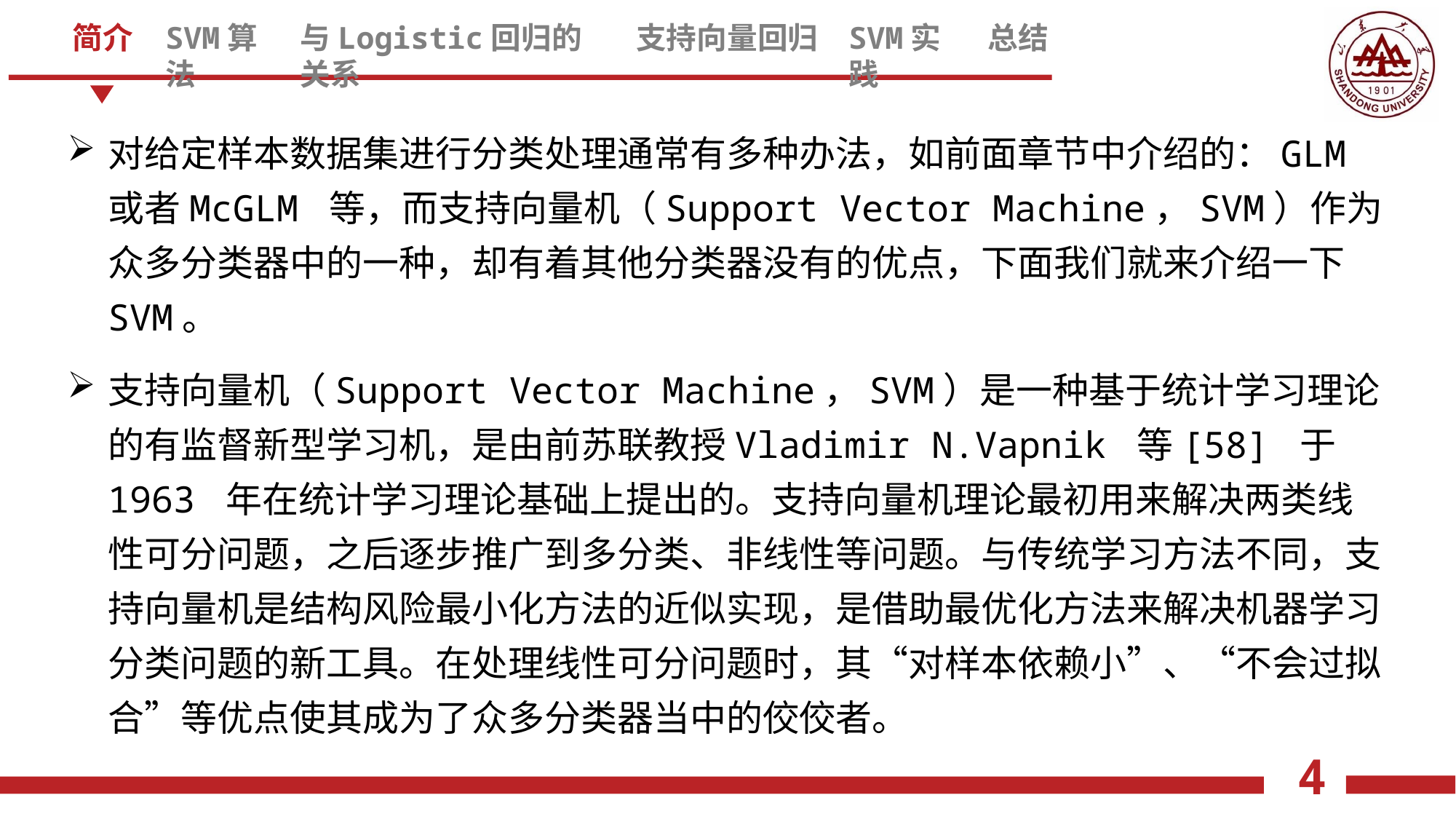

对给定样本数据集进行分类处理通常有多种办法，如前面章节中介绍的：GLM或者McGLM 等，而支持向量机（Support Vector Machine，SVM）作为众多分类器中的一种，却有着其他分类器没有的优点，下面我们就来介绍一下SVM。
支持向量机（Support Vector Machine，SVM）是一种基于统计学习理论的有监督新型学习机，是由前苏联教授Vladimir N.Vapnik 等[58] 于1963 年在统计学习理论基础上提出的。支持向量机理论最初用来解决两类线性可分问题，之后逐步推广到多分类、非线性等问题。与传统学习方法不同，支持向量机是结构风险最小化方法的近似实现，是借助最优化方法来解决机器学习分类问题的新工具。在处理线性可分问题时，其“对样本依赖小”、“不会过拟合”等优点使其成为了众多分类器当中的佼佼者。